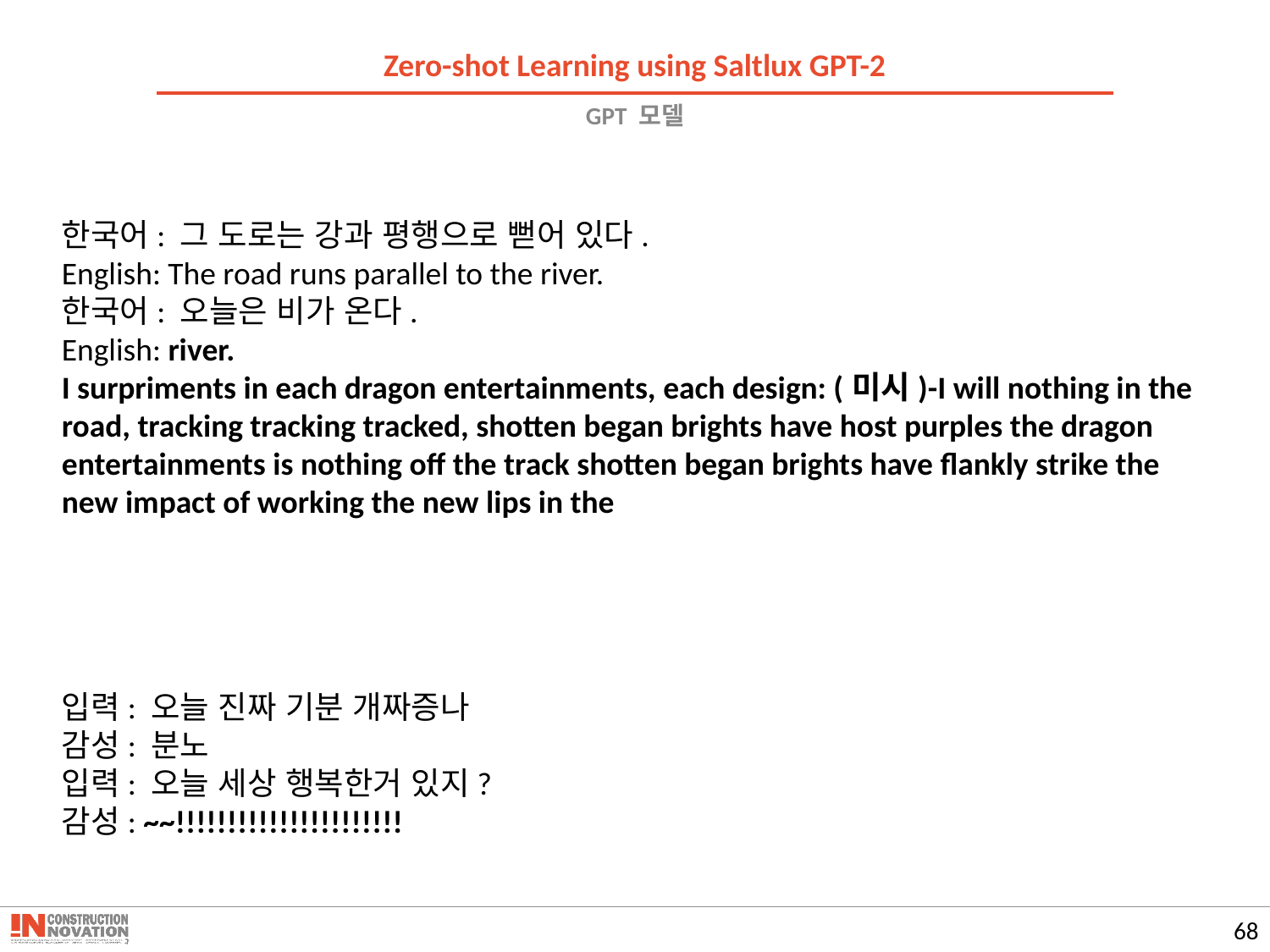

Zero-shot Learning using Saltlux GPT-2
# GPT 모델

한국어: 그 도로는 강과 평행으로 뻗어 있다.
English: The road runs parallel to the river.
한국어: 오늘은 비가 온다.
English: river.
I surpriments in each dragon entertainments, each design: (미시)-I will nothing in the road, tracking tracking tracked, shotten began brights have host purples the dragon entertainments is nothing off the track shotten began brights have flankly strike the new impact of working the new lips in the
입력: 오늘 진짜 기분 개짜증나
감성: 분노
입력: 오늘 세상 행복한거 있지?
감성: ~~!!!!!!!!!!!!!!!!!!!!!!